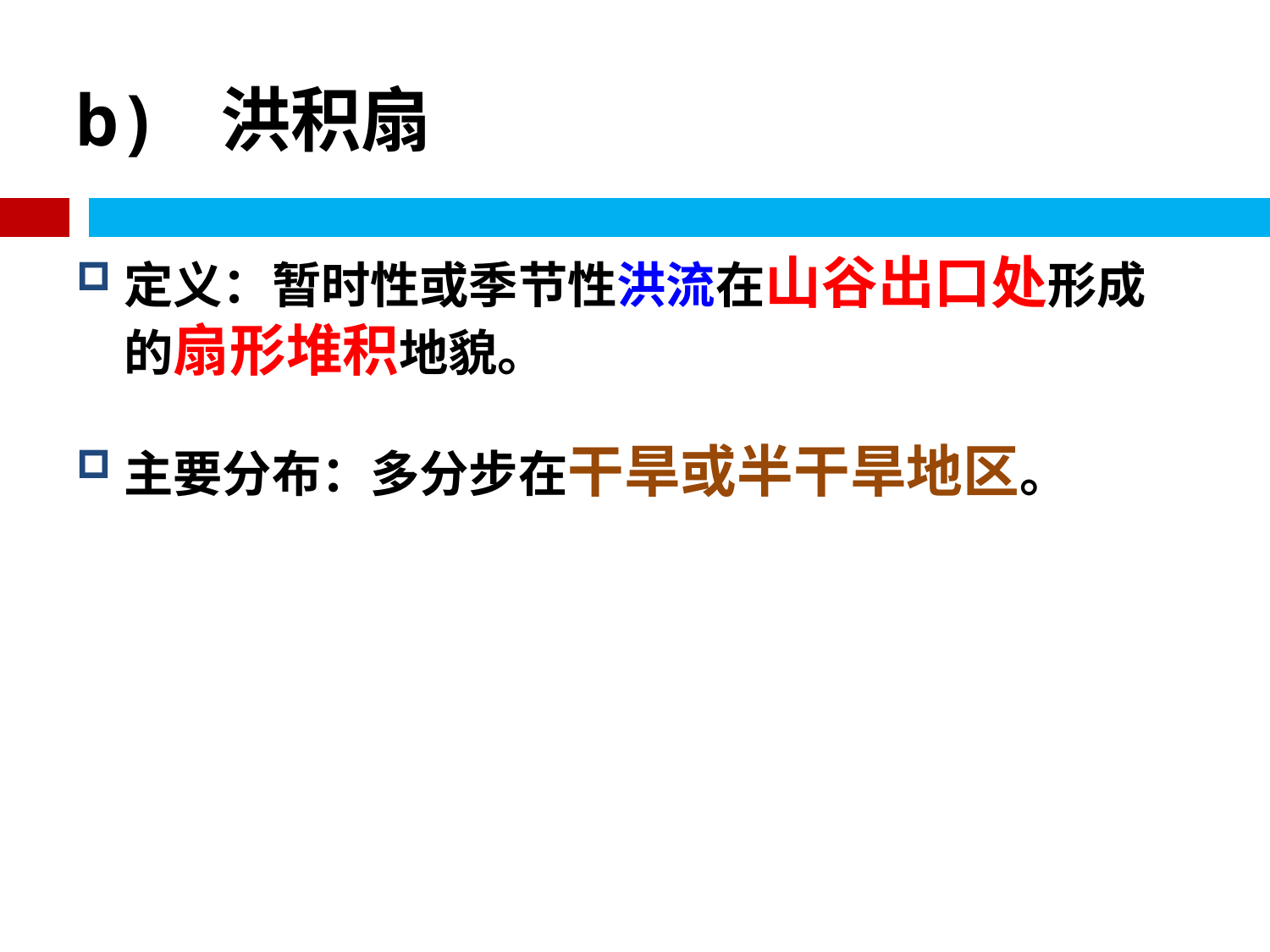

# b) 洪积扇
定义：暂时性或季节性洪流在山谷出口处形成的扇形堆积地貌。
主要分布：多分步在干旱或半干旱地区。